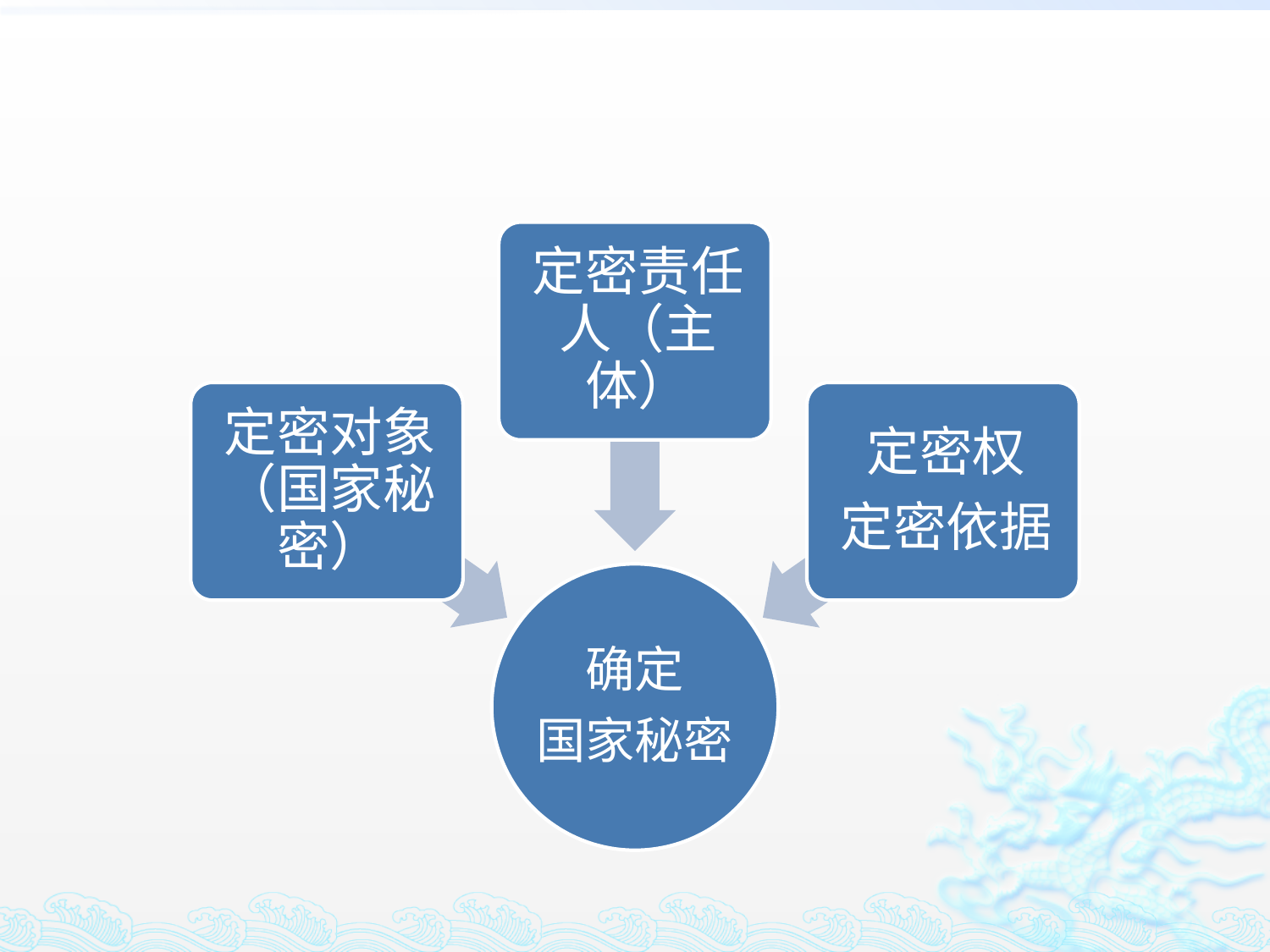

#
确定
国家秘密
定密对象（国家秘密）
定密责任人（主体）
定密权
定密依据